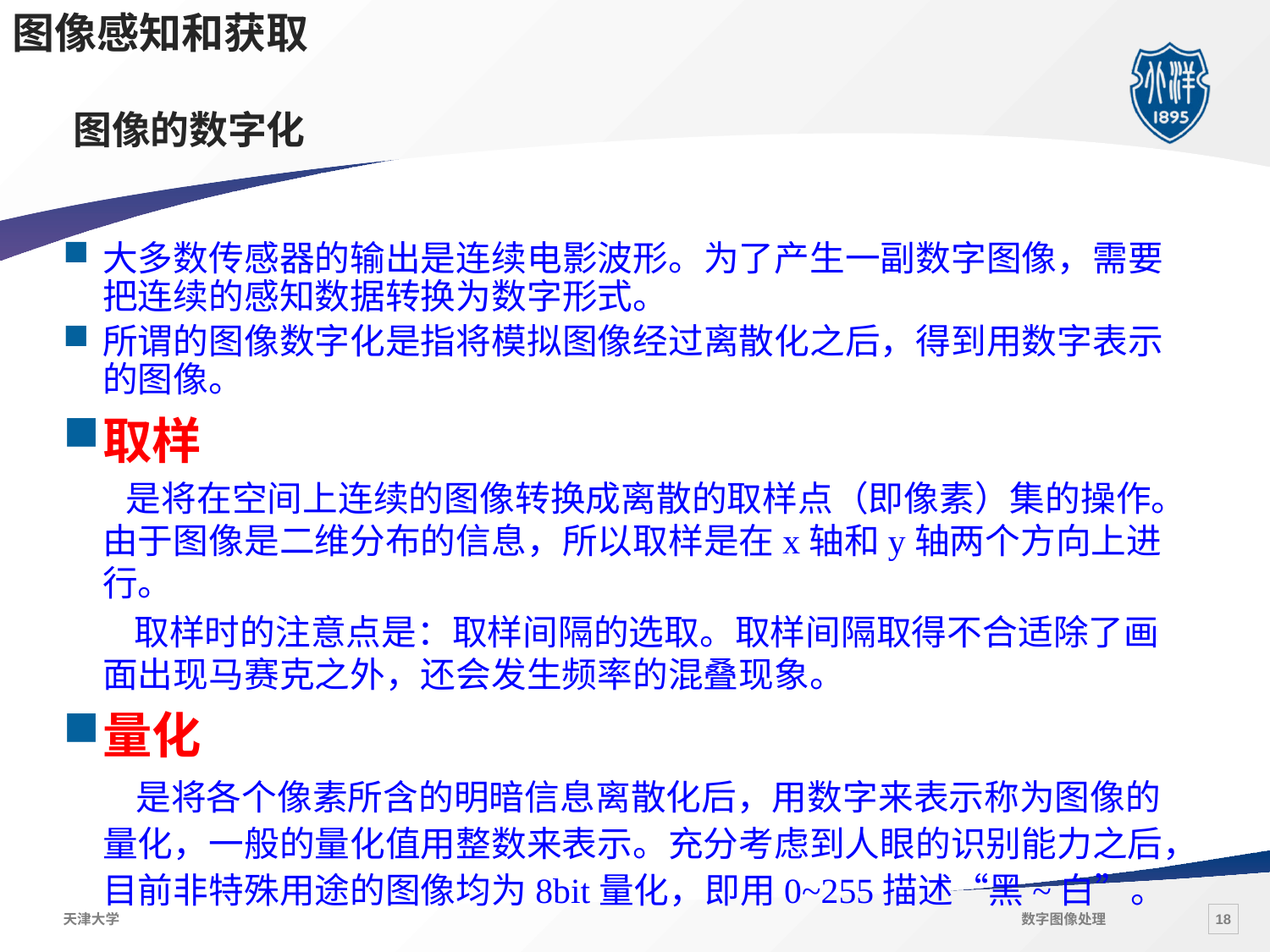

图像感知和获取

# 图像的数字化
大多数传感器的输出是连续电影波形。为了产生一副数字图像，需要把连续的感知数据转换为数字形式。
所谓的图像数字化是指将模拟图像经过离散化之后，得到用数字表示的图像。
取样
       是将在空间上连续的图像转换成离散的取样点（即像素）集的操作。由于图像是二维分布的信息，所以取样是在x轴和y轴两个方向上进行。
        取样时的注意点是：取样间隔的选取。取样间隔取得不合适除了画面出现马赛克之外，还会发生频率的混叠现象。
量化
        是将各个像素所含的明暗信息离散化后，用数字来表示称为图像的量化，一般的量化值用整数来表示。充分考虑到人眼的识别能力之后，目前非特殊用途的图像均为8bit量化，即用0~255描述“黑~白”。